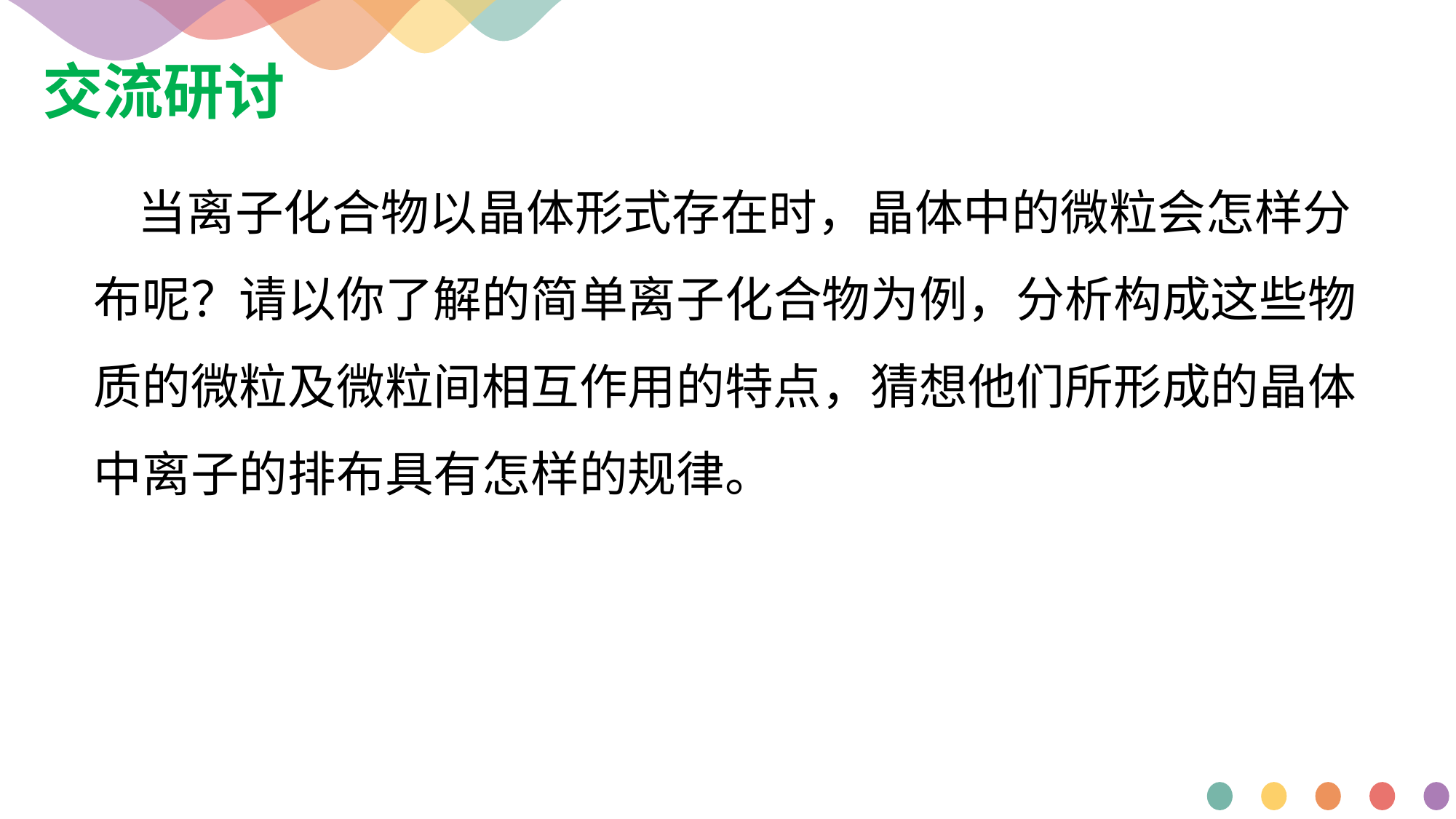

交流研讨
   当离子化合物以晶体形式存在时，晶体中的微粒会怎样分布呢？请以你了解的简单离子化合物为例，分析构成这些物质的微粒及微粒间相互作用的特点，猜想他们所形成的晶体中离子的排布具有怎样的规律。